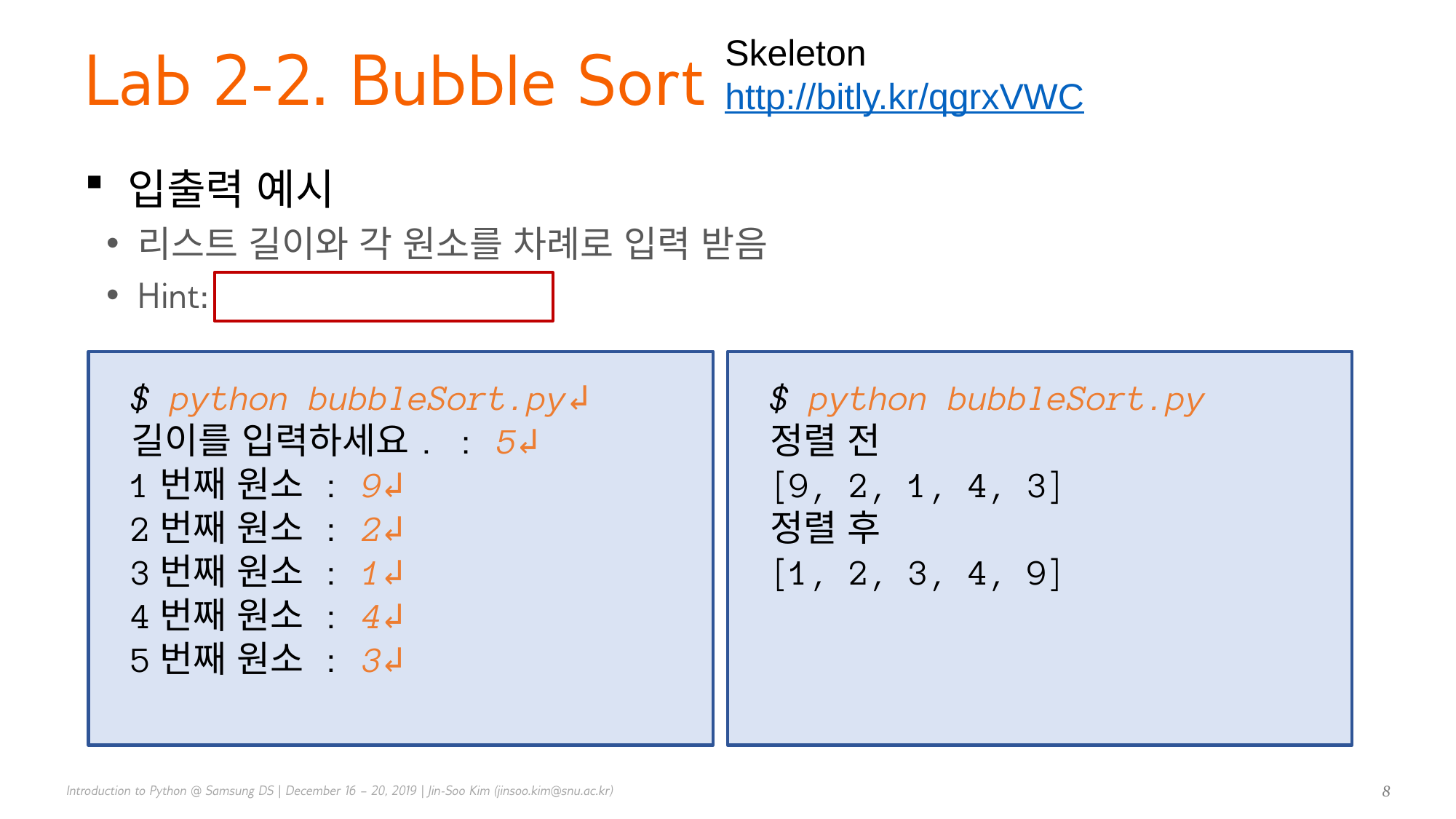

Skeleton
http://bitly.kr/qgrxVWC
# Lab 2-2. Bubble Sort
입출력 예시
리스트 길이와 각 원소를 차례로 입력 받음
Hint: 반복문 안에 반복문?

$ python bubbleSort.py↲
길이를 입력하세요. : 5↲
1번째 원소 : 9↲
2번째 원소 : 2↲
3번째 원소 : 1↲
4번째 원소 : 4↲
5번째 원소 : 3↲

$ python bubbleSort.py
정렬 전
[9, 2, 1, 4, 3]
정렬 후
[1, 2, 3, 4, 9]